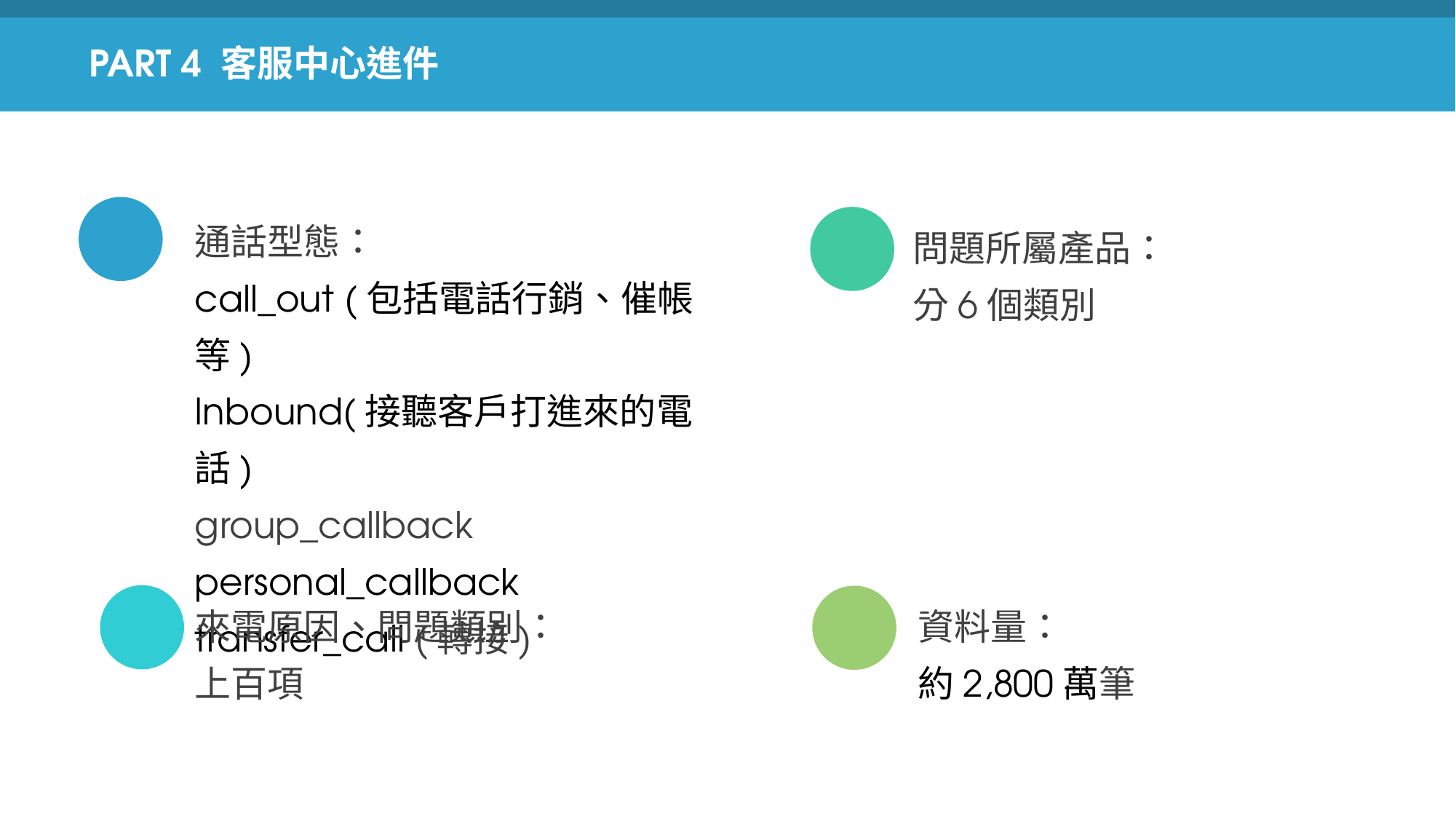

PART 4 客服中心進件

通話型態：
call_out (包括電話行銷、催帳等)
Inbound(接聽客戶打進來的電話)
group_callback
personal_callback
transfer_call (轉接)

問題所屬產品：
分6個類別

來電原因、問題類別：
上百項
資料量：
約2,800萬筆